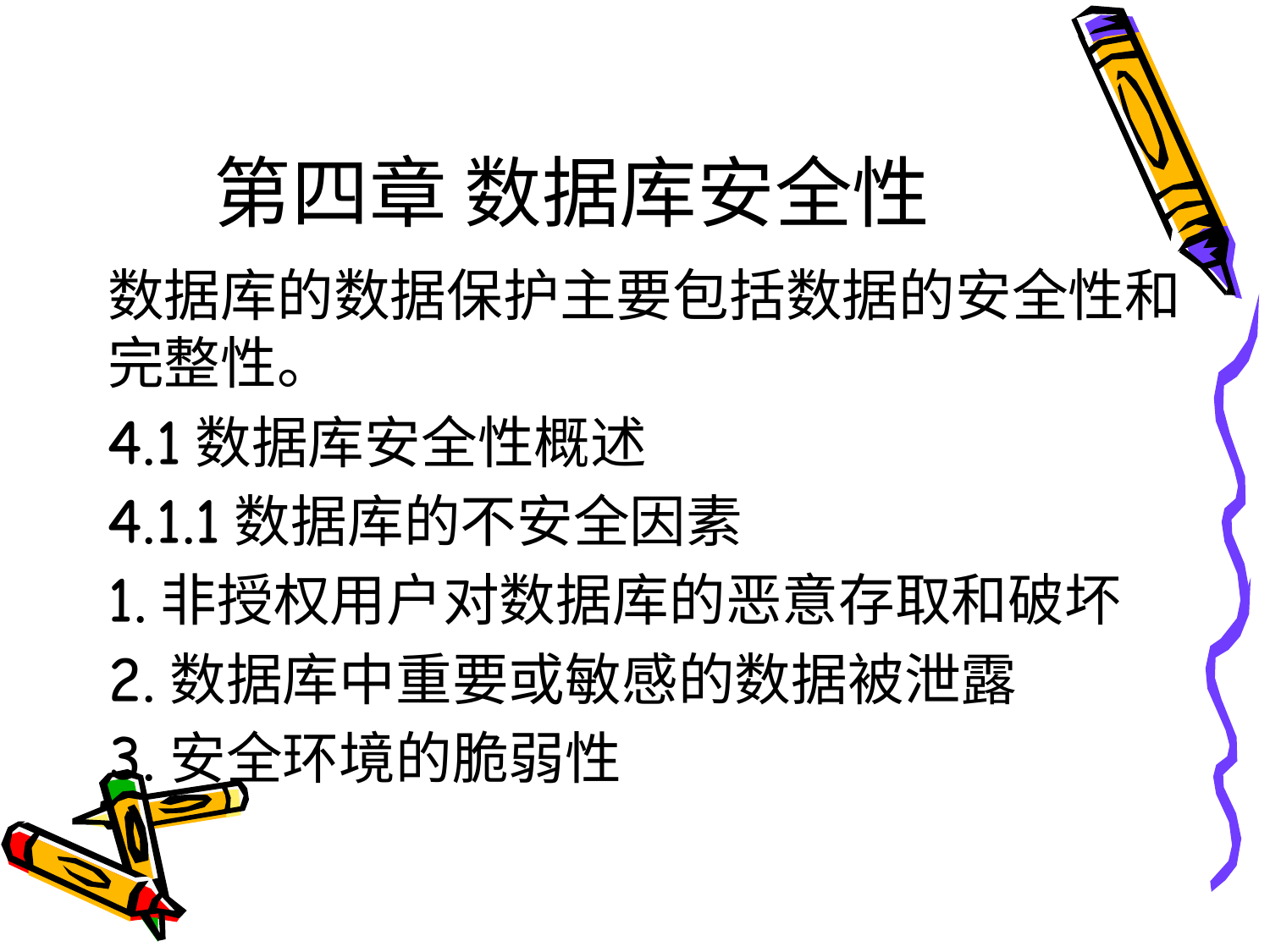

# 第四章 数据库安全性
数据库的数据保护主要包括数据的安全性和完整性。
4.1数据库安全性概述
4.1.1数据库的不安全因素
1.非授权用户对数据库的恶意存取和破坏
2.数据库中重要或敏感的数据被泄露
3.安全环境的脆弱性